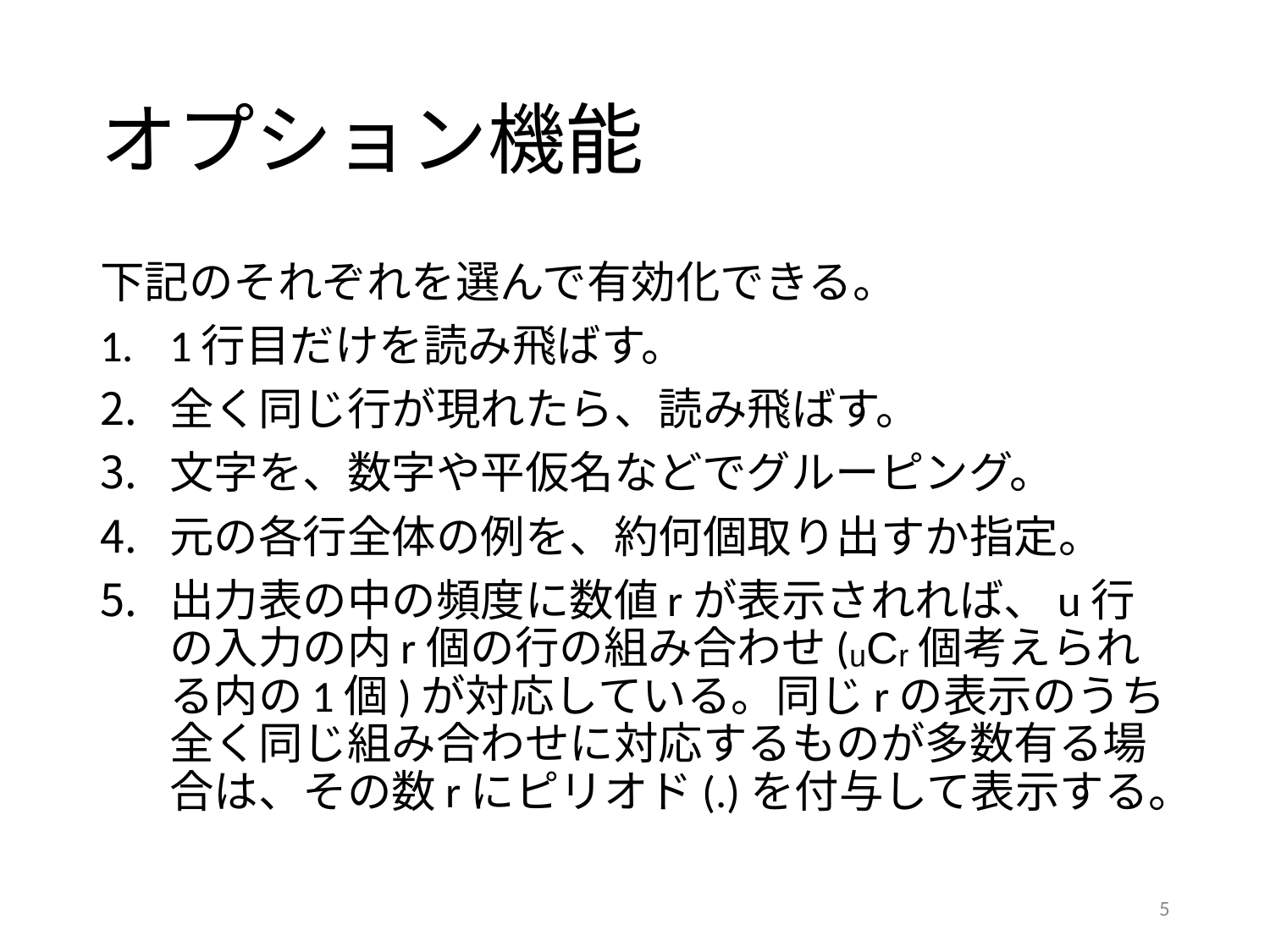

# オプション機能
下記のそれぞれを選んで有効化できる。
1行目だけを読み飛ばす。
全く同じ行が現れたら、読み飛ばす。
文字を、数字や平仮名などでグルーピング。
元の各行全体の例を、約何個取り出すか指定。
出力表の中の頻度に数値rが表示されれば、u行の入力の内r個の行の組み合わせ(ᵤCᵣ個考えられる内の1個)が対応している。同じrの表示のうち全く同じ組み合わせに対応するものが多数有る場合は、その数rにピリオド(.)を付与して表示する。

5